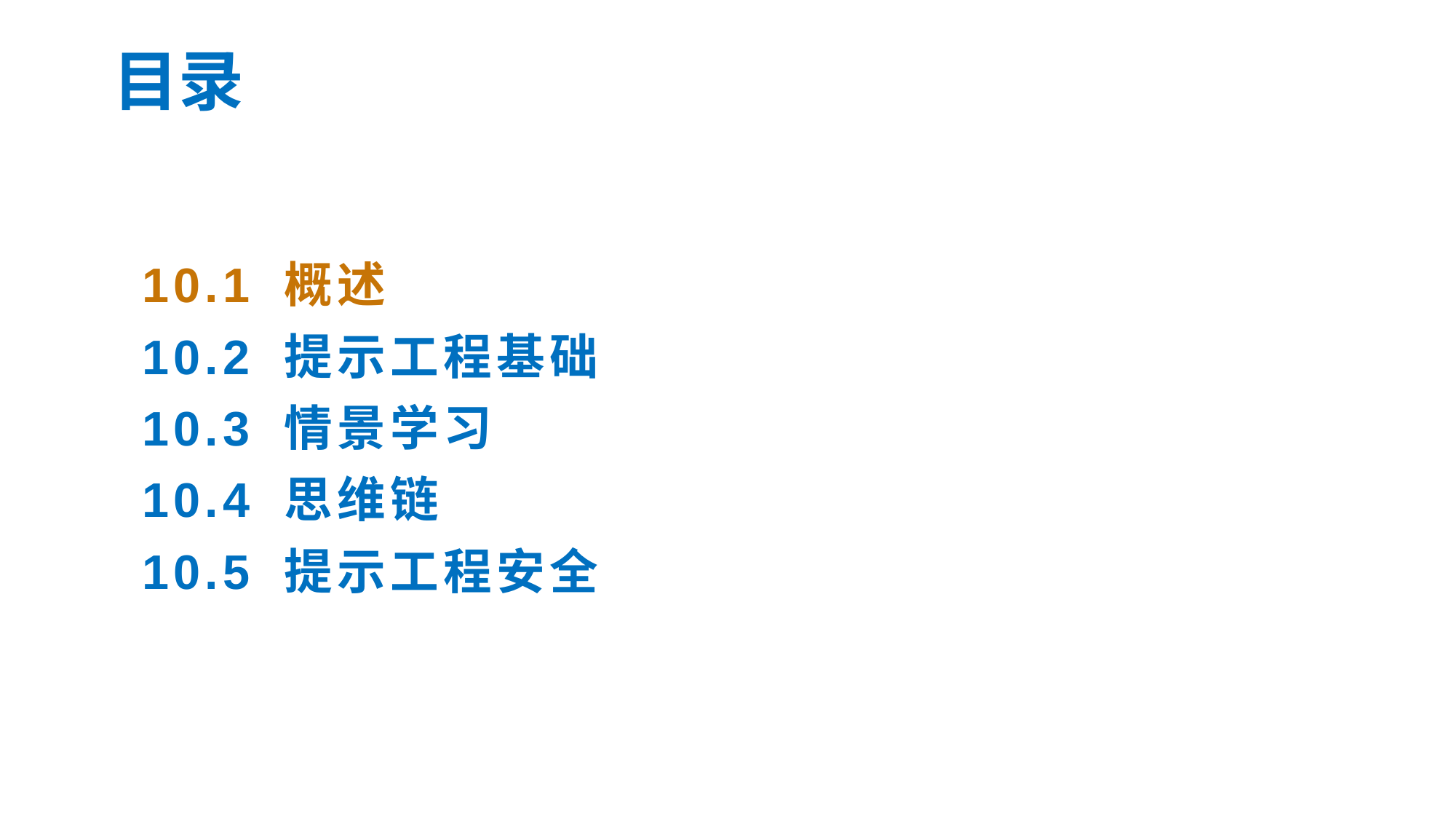

目录
# 10.1 概述 10.2 提示工程基础 10.3 情景学习 10.4 思维链 10.5 提示工程安全